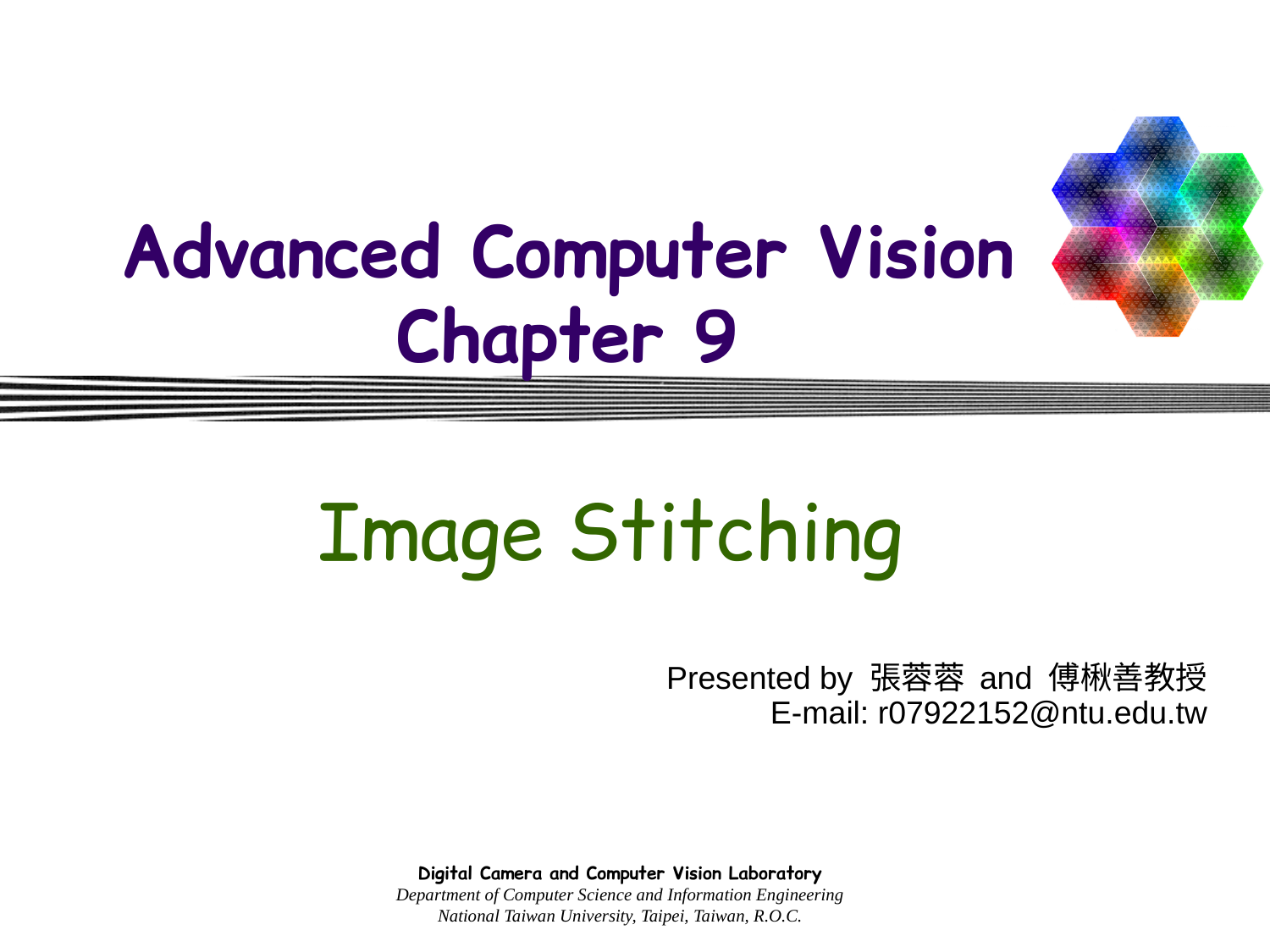

# Advanced Computer Vision Chapter 9
Image Stitching
Presented by 張蓉蓉 and 傅楸善教授
E-mail: r07922152@ntu.edu.tw

Digital Camera and Computer Vision Laboratory
Department of Computer Science and Information Engineering
National Taiwan University, Taipei, Taiwan, R.O.C.